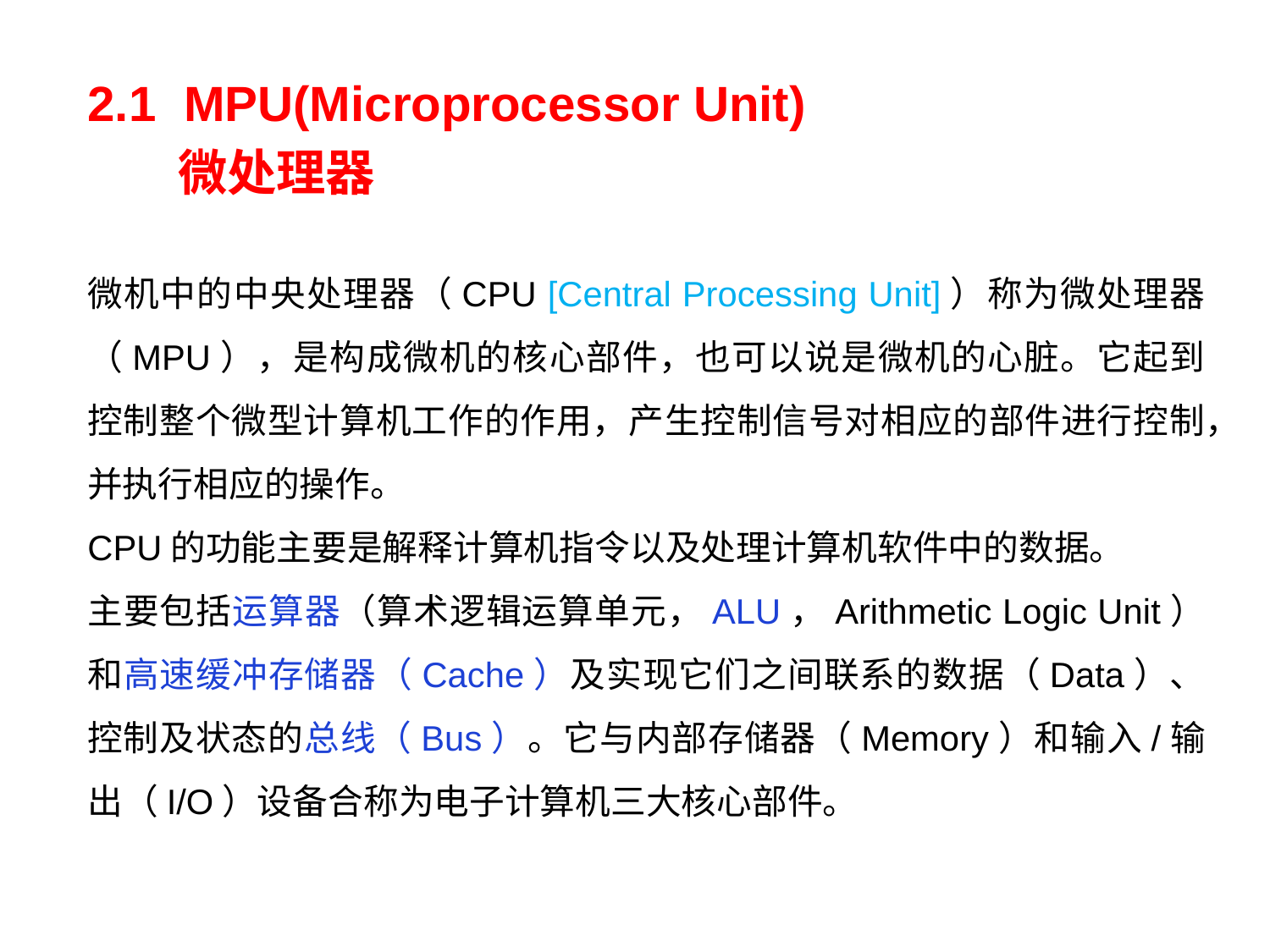

2.1  MPU(Microprocessor Unit)
       微处理器

微机中的中央处理器（CPU [Central Processing Unit]）称为微处理器（MPU），是构成微机的核心部件，也可以说是微机的心脏。它起到控制整个微型计算机工作的作用，产生控制信号对相应的部件进行控制，并执行相应的操作。
CPU的功能主要是解释计算机指令以及处理计算机软件中的数据。
主要包括运算器（算术逻辑运算单元，ALU，Arithmetic Logic Unit）和高速缓冲存储器（Cache）及实现它们之间联系的数据（Data）、控制及状态的总线（Bus）。它与内部存储器（Memory）和输入/输出（I/O）设备合称为电子计算机三大核心部件。